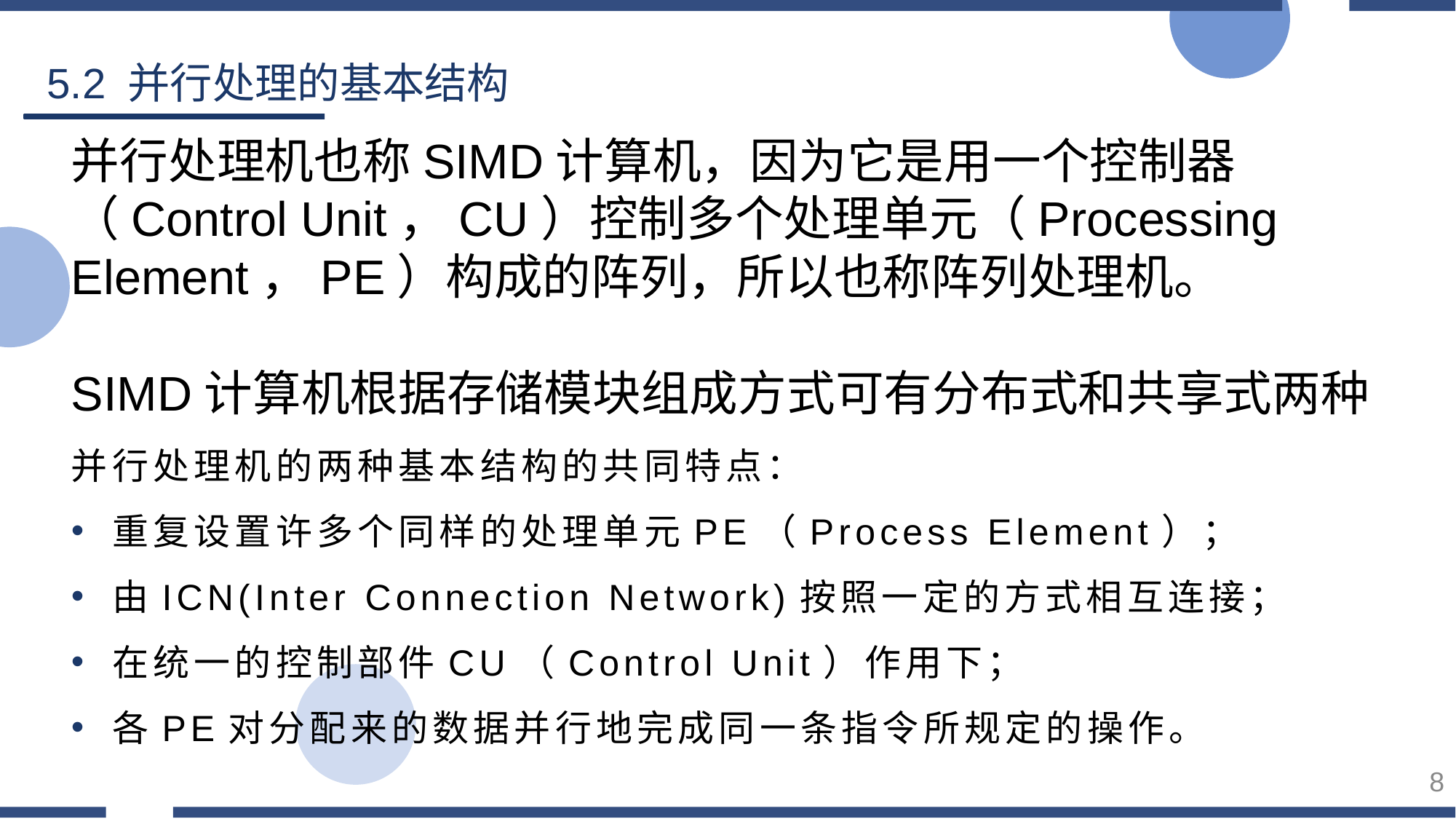

5.2 并行处理的基本结构
并行处理机也称SIMD计算机，因为它是用一个控制器（Control Unit，CU）控制多个处理单元（Processing Element，PE）构成的阵列，所以也称阵列处理机。

SIMD计算机根据存储模块组成方式可有分布式和共享式两种
并行处理机的两种基本结构的共同特点：
重复设置许多个同样的处理单元PE（Process Element）；
由ICN(Inter Connection Network)按照一定的方式相互连接；
在统一的控制部件CU（Control Unit）作用下；
各PE对分配来的数据并行地完成同一条指令所规定的操作。

8